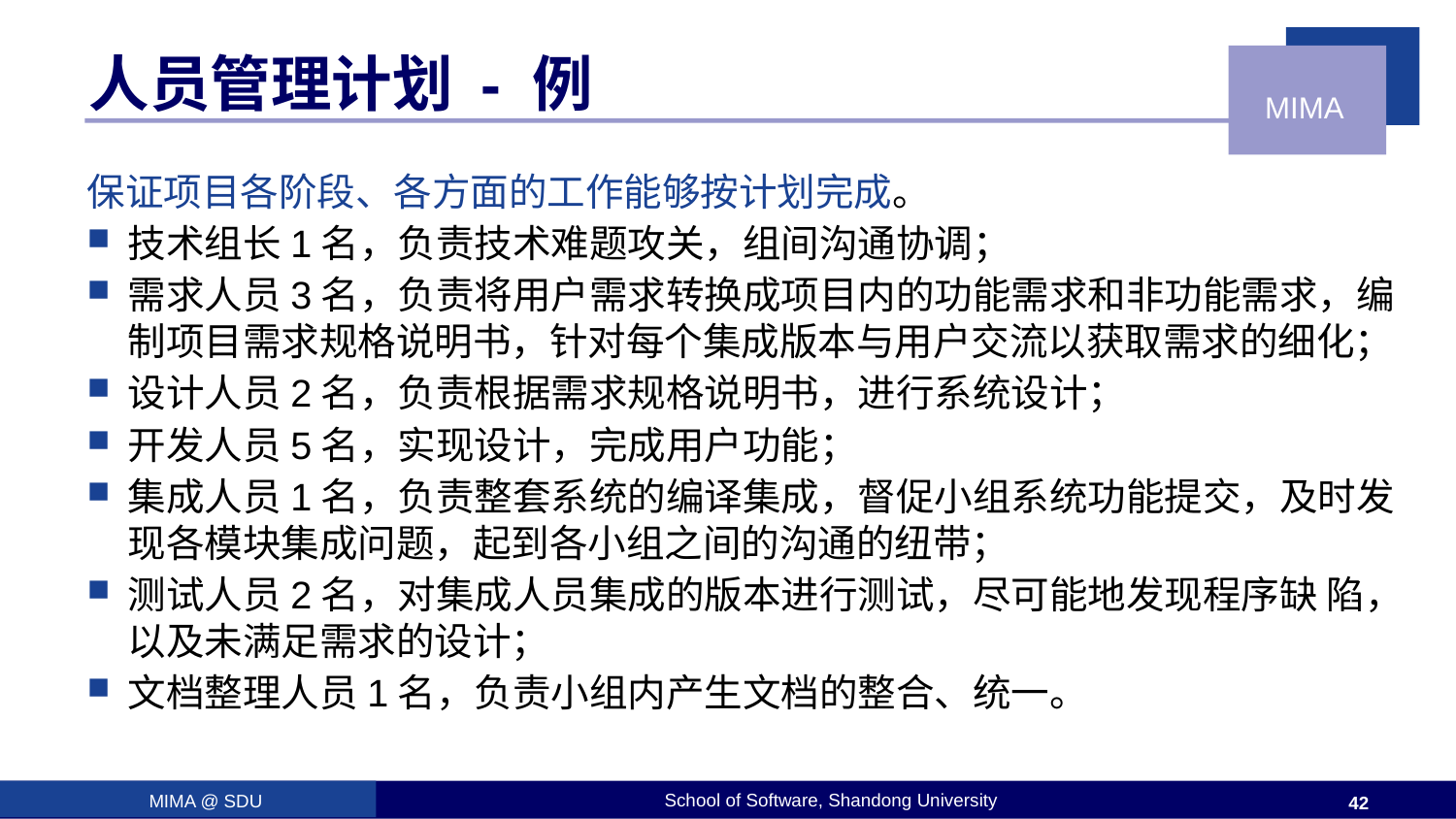

# 人员管理计划 - 例
保证项目各阶段、各方面的工作能够按计划完成。
技术组长1名，负责技术难题攻关，组间沟通协调；
需求人员3名，负责将用户需求转换成项目内的功能需求和非功能需求，编制项目需求规格说明书，针对每个集成版本与用户交流以获取需求的细化；
设计人员2名，负责根据需求规格说明书，进行系统设计；
开发人员5名，实现设计，完成用户功能；
集成人员1名，负责整套系统的编译集成，督促小组系统功能提交，及时发现各模块集成问题，起到各小组之间的沟通的纽带；
测试人员2名，对集成人员集成的版本进行测试，尽可能地发现程序缺 陷，以及未满足需求的设计；
文档整理人员1名，负责小组内产生文档的整合、统一。